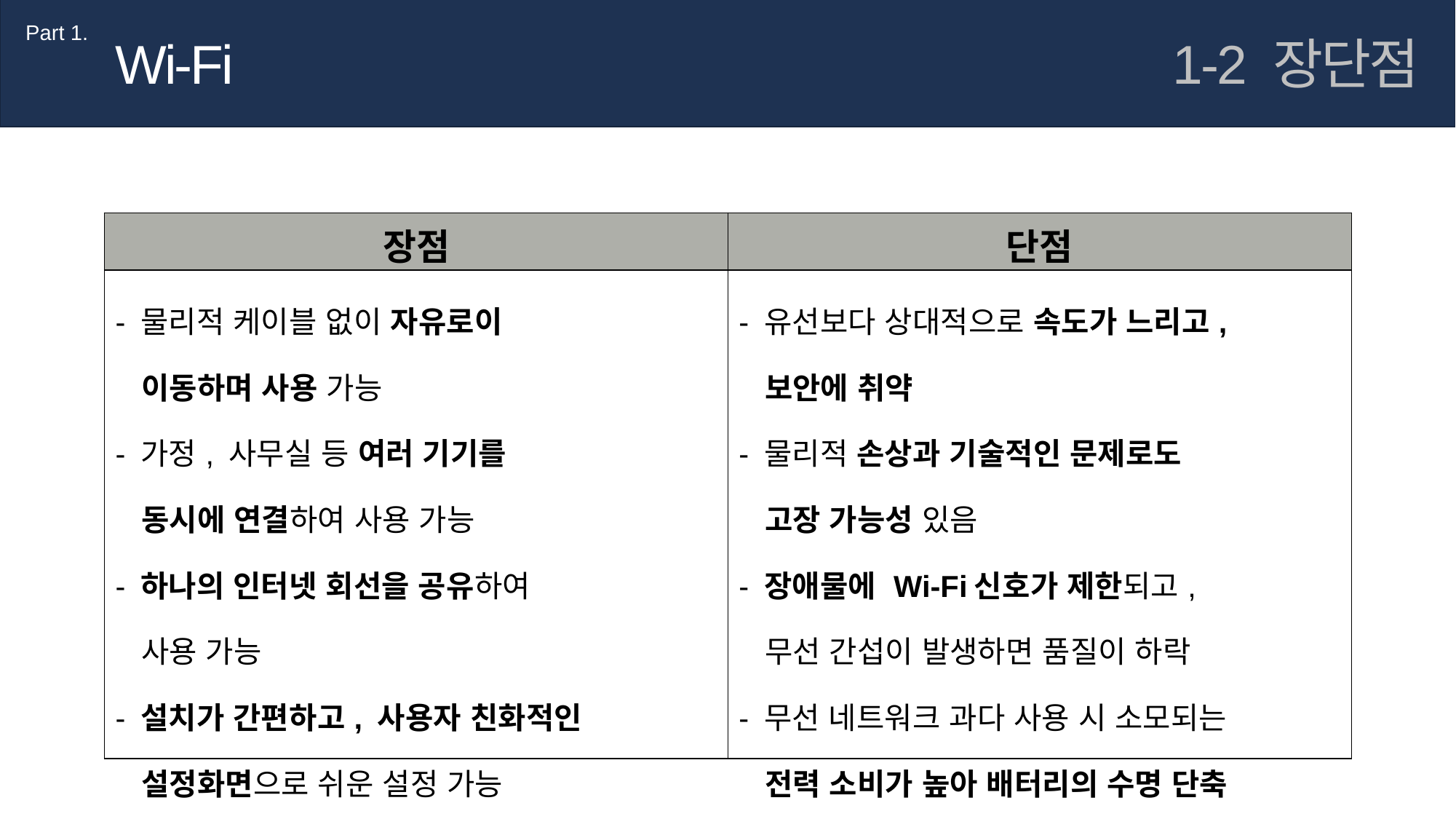

Part 1.
Wi-Fi
1-2 장단점
| 장점 | 단점 |
| --- | --- |
| - 물리적 케이블 없이 자유로이 이동하며 사용 가능 - 가정, 사무실 등 여러 기기를 동시에 연결하여 사용 가능 - 하나의 인터넷 회선을 공유하여 사용 가능 - 설치가 간편하고, 사용자 친화적인 설정화면으로 쉬운 설정 가능 | - 유선보다 상대적으로 속도가 느리고, 보안에 취약 - 물리적 손상과 기술적인 문제로도 고장 가능성 있음 - 장애물에 Wi-Fi신호가 제한되고, 무선 간섭이 발생하면 품질이 하락 - 무선 네트워크 과다 사용 시 소모되는 전력 소비가 높아 배터리의 수명 단축 |